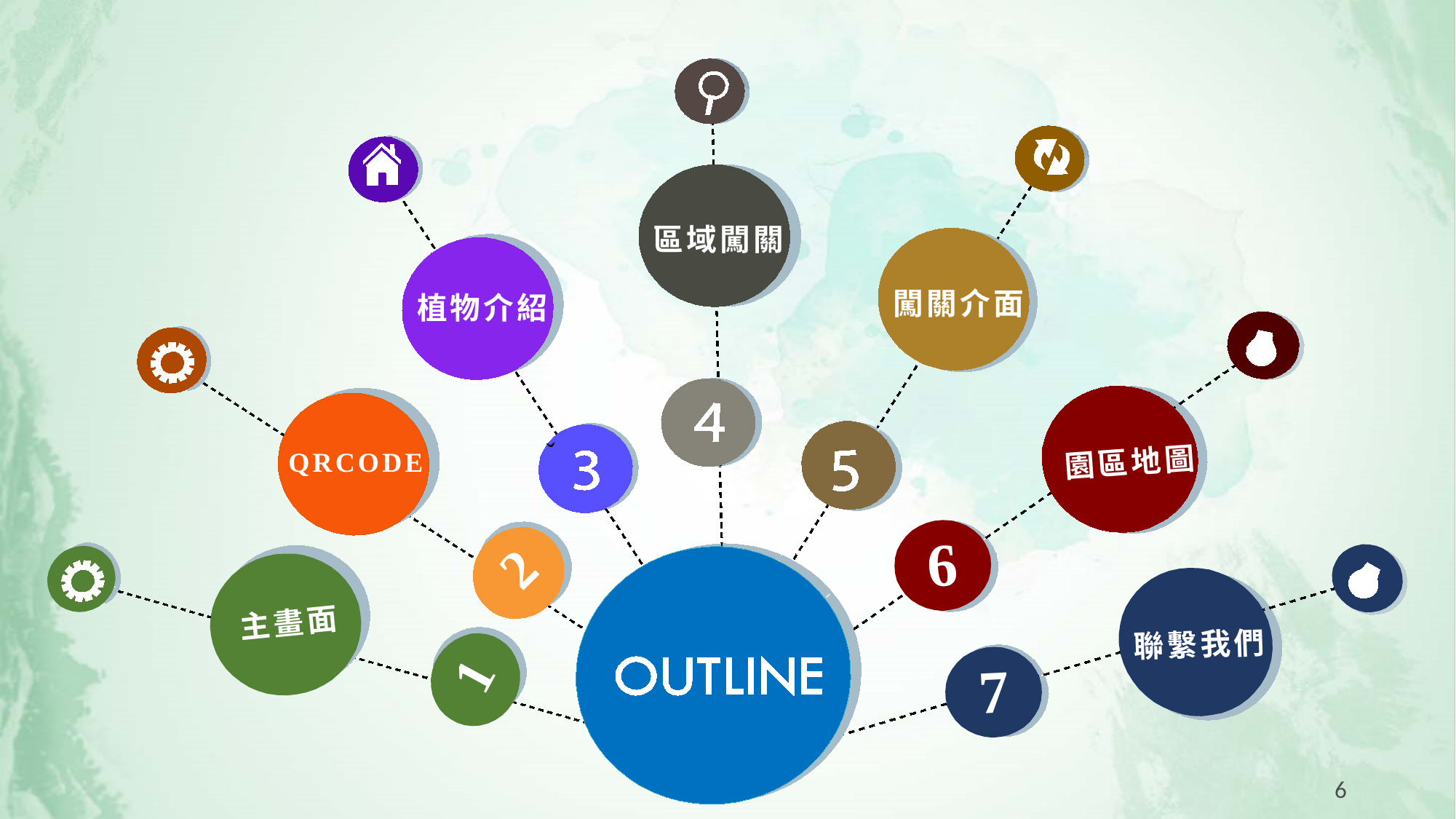

區域闖關

闖關介面
植物介紹

QRCODE

  2

園區地圖

6

主畫面

  1

ˇ

聯繫我們

7

6